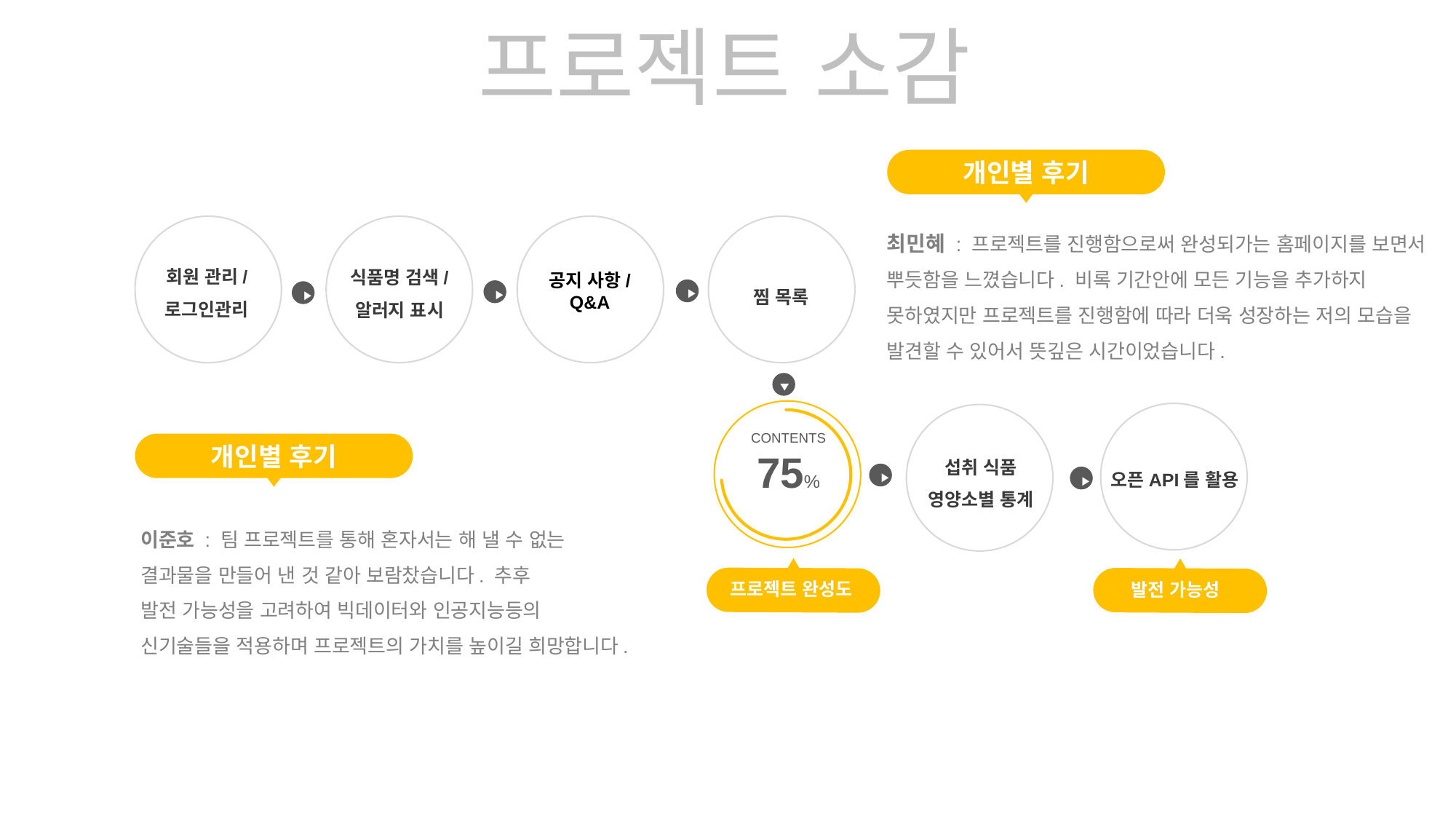

프로젝트 소감

개인별 후기

최민혜 : 프로젝트를 진행함으로써 완성되가는 홈페이지를 보면서 뿌듯함을 느꼈습니다. 비록 기간안에 모든 기능을 추가하지 못하였지만 프로젝트를 진행함에 따라 더욱 성장하는 저의 모습을 발견할 수 있어서 뜻깊은 시간이었습니다.

회원 관리/
로그인관리
식품명 검색/
알러지 표시
공지 사항/
Q&A
찜 목록
▶

▶

▶

▶

CONTENTS
75%
개인별 후기

섭취 식품 영양소별 통계
오픈API를 활용
▶

▶

이준호 : 팀 프로젝트를 통해 혼자서는 해 낼 수 없는
결과물을 만들어 낸 것 같아 보람찼습니다. 추후
발전 가능성을 고려하여 빅데이터와 인공지능등의
신기술들을 적용하며 프로젝트의 가치를 높이길 희망합니다.

프로젝트 완성도
발전 가능성
프로젝트 완성도
프로젝트 완성도